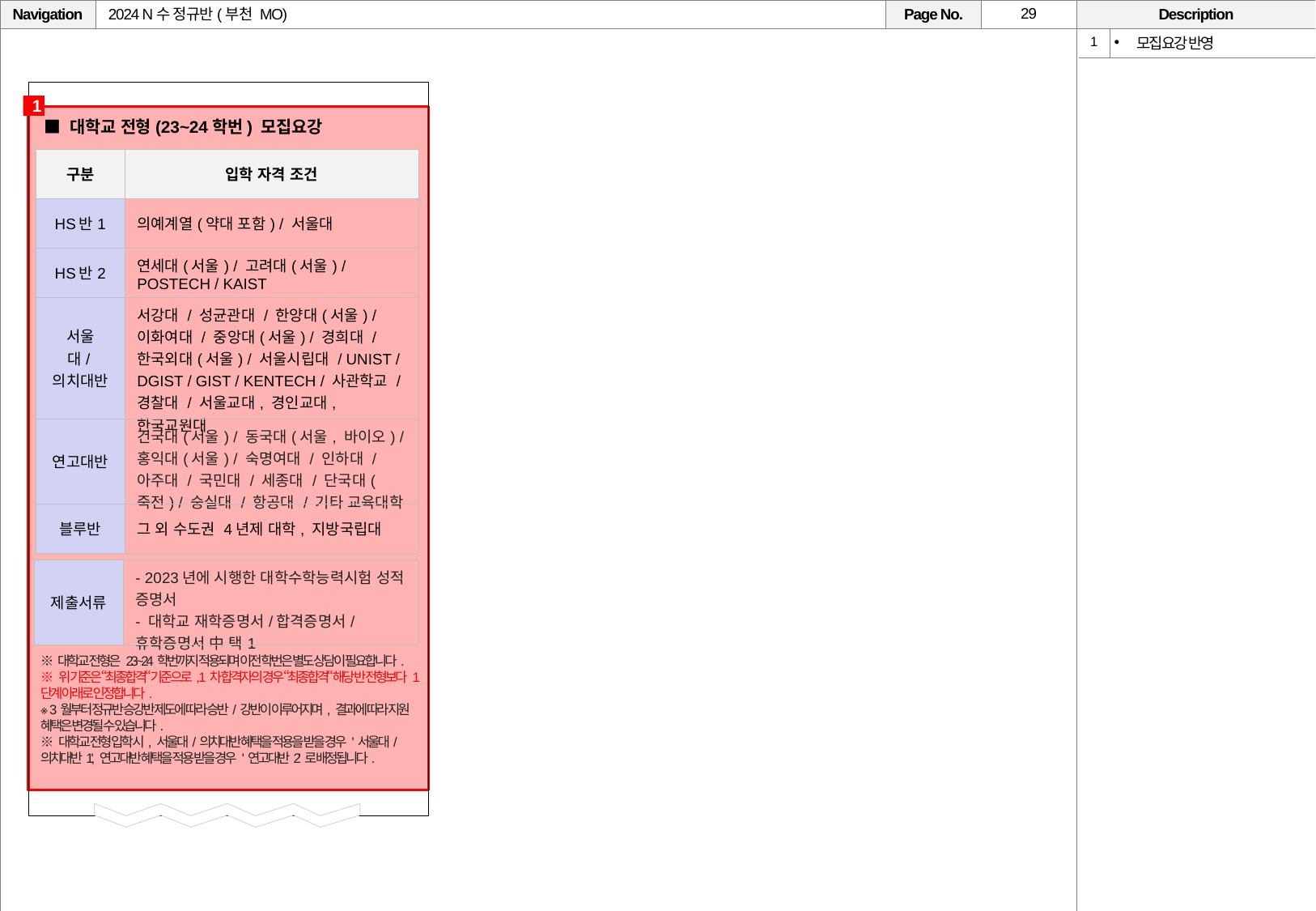

# 2024 N수 정규반(부천 MO)
| 1 | 모집요강 반영 |
| --- | --- |

1

■ 대학교 전형(23~24학번) 모집요강
| 구분 | 입학 자격 조건 |
| --- | --- |
| HS반1 | 의예계열(약대 포함) / 서울대 |
| HS반2 | 연세대(서울) / 고려대(서울) / POSTECH / KAIST |
| 서울대/의치대반 | 서강대 / 성균관대 / 한양대(서울) / 이화여대 / 중앙대(서울) / 경희대 / 한국외대(서울) / 서울시립대 / UNIST / DGIST / GIST / KENTECH / 사관학교 / 경찰대 / 서울교대, 경인교대, 한국교원대 |
| 연고대반 | 건국대(서울) / 동국대(서울, 바이오) / 홍익대(서울) / 숙명여대 / 인하대 / 아주대 / 국민대 / 세종대 / 단국대(죽전) / 숭실대 / 항공대 / 기타 교육대학 |
| 블루반 | 그 외 수도권 4년제 대학, 지방국립대 |
| 제출서류 | - 2023년에 시행한 대학수학능력시험 성적 증명서 - 대학교 재학증명서/합격증명서/휴학증명서 中 택1 |
| --- | --- |
※ 대학교 전형은 23~24학번까지 적용되며 이전 학번은 별도 상담이 필요합니다.
※ 위 기준은 “최종합격“ 기준으로, 1차 합격자의 경우 “최종합격“ 해당 반 전형보다 1단계 아래로 인정합니다.
※ 3월부터 정규반 승강반 제도에 따라 승반/강반이 이루어지며, 결과에 따라 지원 혜택은 변경될 수 있습니다.
※ 대학교 전형 입학 시, 서울대/의치대반 혜택을 적용을 받을 경우 '서울대/의치대반1', 연고대반 혜택을 적용 받을 경우 '연고대반2'로 배정됩니다.